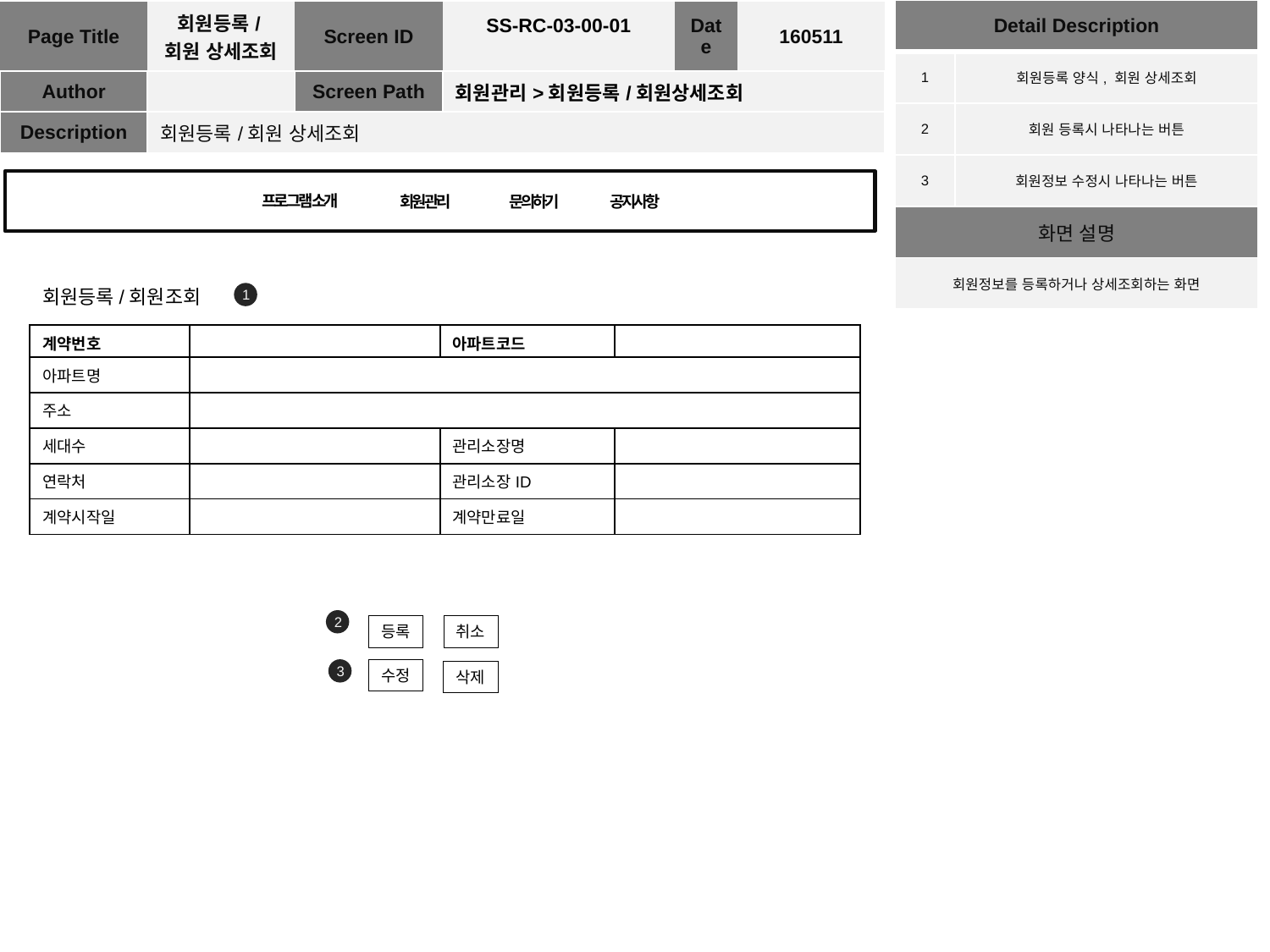

| Detail Description |  |
| --- | --- |
| 1 | 회원등록 양식, 회원 상세조회 |
| 2 | 회원 등록시 나타나는 버튼 |
| 3 | 회원정보 수정시 나타나는 버튼 |
| 화면 설명 |  |
| 회원정보를 등록하거나 상세조회하는 화면 |  |
| Page Title | 회원등록/회원 상세조회 | Screen ID | SS-RC-03-00-01 | Date | 160511 |
| --- | --- | --- | --- | --- | --- |
| Author |  | Screen Path | 회원관리>회원등록/회원상세조회 |  |  |
| Description | 회원등록/회원 상세조회 |  |  |  |  |

프로그램 소개
회원관리
문의하기
공지사항
회원등록/회원조회
1

| 계약번호 |  | 아파트코드 |  |
| --- | --- | --- | --- |
| 아파트명 |  |  |  |
| 주소 |  |  |  |
| 세대수 |  | 관리소장명 |  |
| 연락처 |  | 관리소장ID |  |
| 계약시작일 |  | 계약만료일 |  |
2

등록
취소
3

수정
삭제